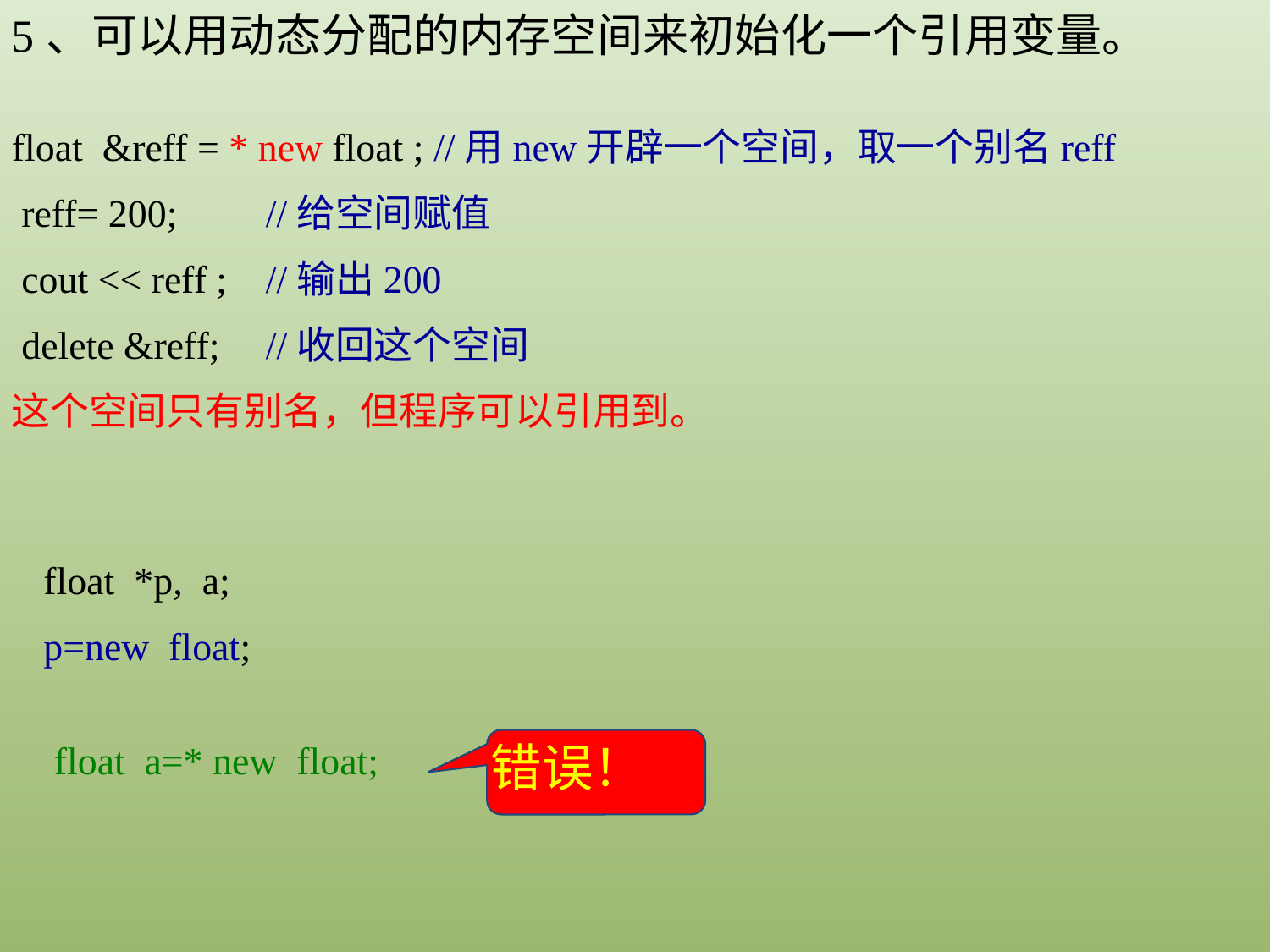

5、可以用动态分配的内存空间来初始化一个引用变量。
float  &reff = * new float ; //用new开辟一个空间，取一个别名reff
 reff= 200;	//给空间赋值
 cout << reff ;	//输出200
 delete &reff;	//收回这个空间
这个空间只有别名，但程序可以引用到。
float  *p,  a;
p=new  float;
错误！
float  a=* new  float;
547